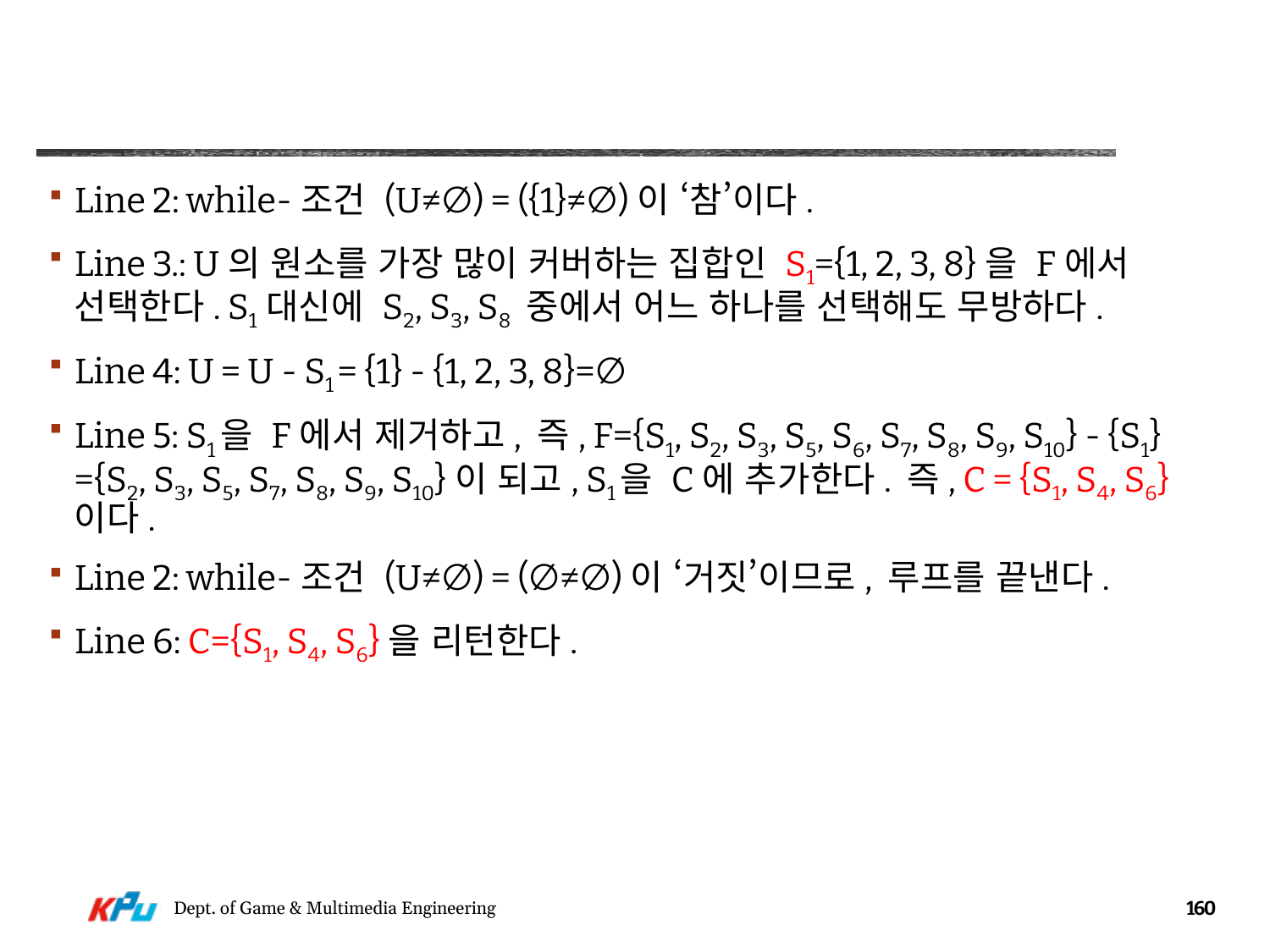

#
Line 2: while-조건 (U≠∅) = ({1}≠∅)이 ‘참’이다.
Line 3.: U의 원소를 가장 많이 커버하는 집합인 S1={1, 2, 3, 8}을 F에서 선택한다. S1 대신에 S2, S3, S8 중에서 어느 하나를 선택해도 무방하다.
Line 4: U = U - S1 = {1} - {1, 2, 3, 8}=∅
Line 5: S1을 F에서 제거하고, 즉, F={S1, S2, S3, S5, S6, S7, S8, S9, S10} - {S1} ={S2, S3, S5, S7, S8, S9, S10}이 되고, S1을 C에 추가한다. 즉, C = {S1, S4, S6}이다.
Line 2: while-조건 (U≠∅) = (∅≠∅)이 ‘거짓’이므로, 루프를 끝낸다.
Line 6: C={S1, S4, S6}을 리턴한다.
Dept. of Game & Multimedia Engineering
160